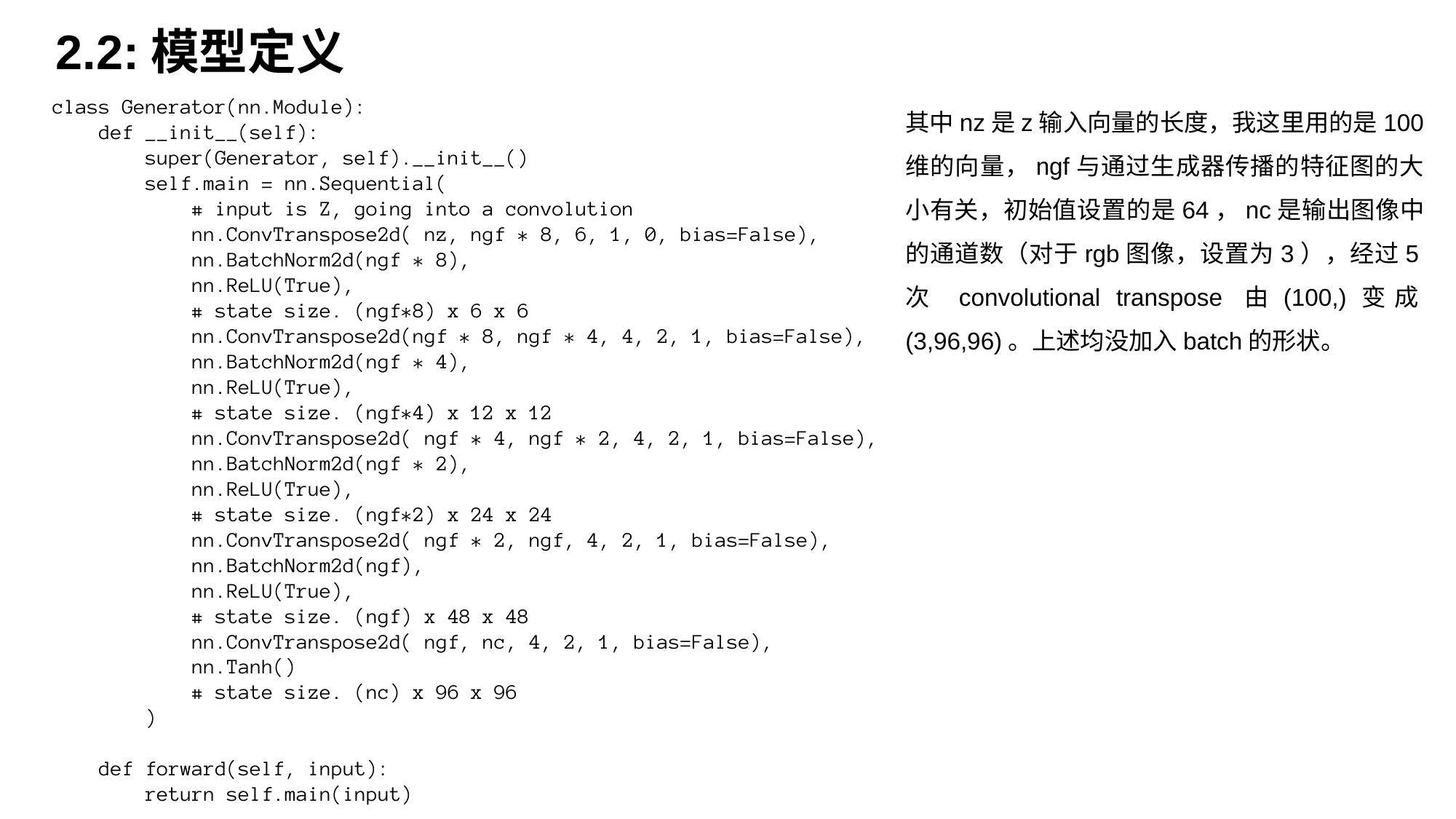

2.2:模型定义

class Generator(nn.Module):
    def __init__(self):
        super(Generator, self).__init__()
        self.main = nn.Sequential(
            # input is Z, going into a convolution
            nn.ConvTranspose2d( nz, ngf * 8, 6, 1, 0, bias=False),
            nn.BatchNorm2d(ngf * 8),
            nn.ReLU(True),
            # state size. (ngf*8) x 6 x 6
            nn.ConvTranspose2d(ngf * 8, ngf * 4, 4, 2, 1, bias=False),
            nn.BatchNorm2d(ngf * 4),
            nn.ReLU(True),
            # state size. (ngf*4) x 12 x 12
            nn.ConvTranspose2d( ngf * 4, ngf * 2, 4, 2, 1, bias=False),
            nn.BatchNorm2d(ngf * 2),
            nn.ReLU(True),
            # state size. (ngf*2) x 24 x 24
            nn.ConvTranspose2d( ngf * 2, ngf, 4, 2, 1, bias=False),
            nn.BatchNorm2d(ngf),
            nn.ReLU(True),
            # state size. (ngf) x 48 x 48
            nn.ConvTranspose2d( ngf, nc, 4, 2, 1, bias=False),
            nn.Tanh()
            # state size. (nc) x 96 x 96
        )

    def forward(self, input):
        return self.main(input)
其中nz是z输入向量的长度，我这里用的是100维的向量，ngf与通过生成器传播的特征图的大小有关，初始值设置的是64，nc是输出图像中的通道数（对于rgb图像，设置为3），经过5次 convolutional transpose 由(100,)变成(3,96,96)。上述均没加入batch的形状。